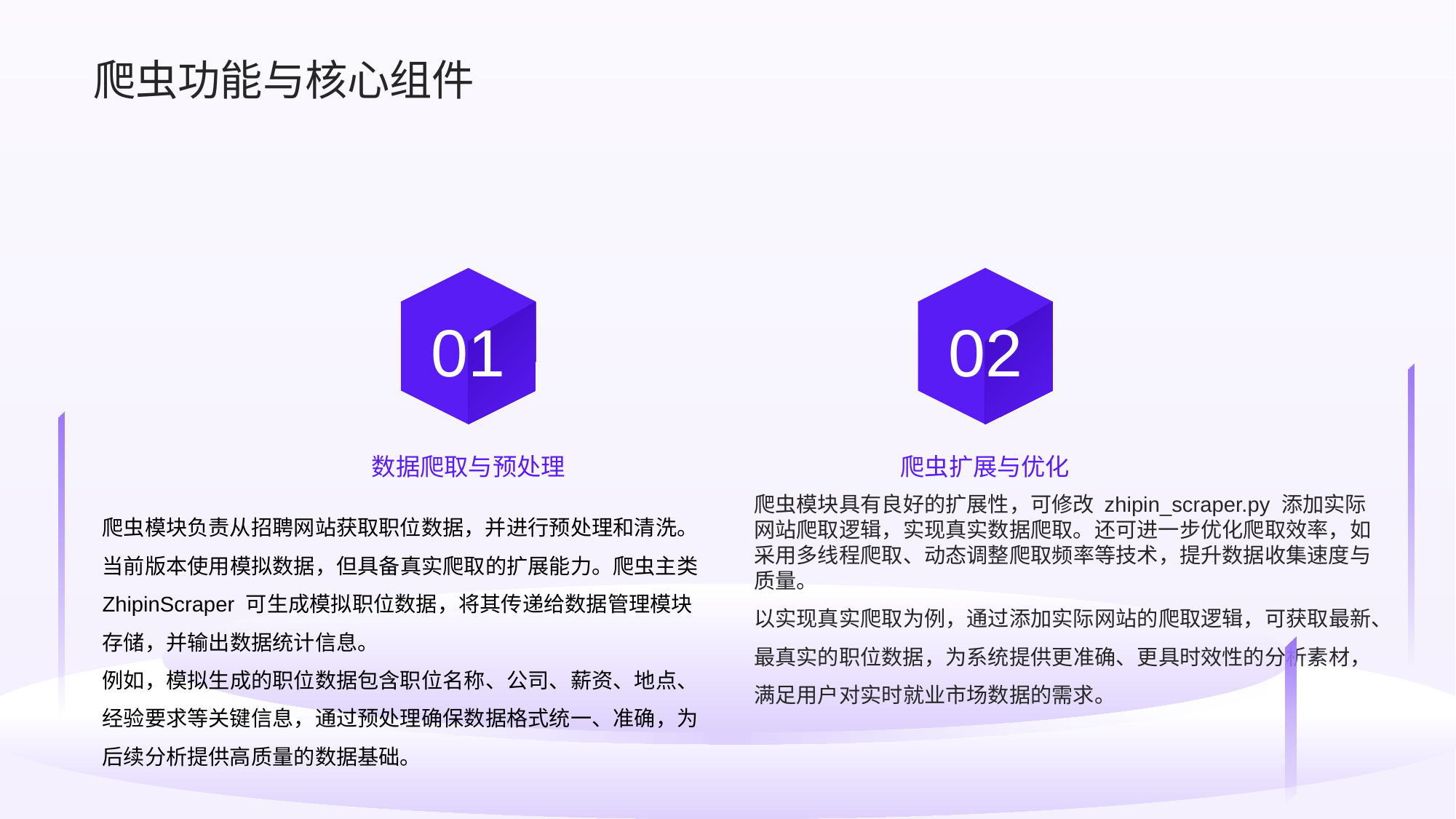

爬虫功能与核心组件

01
02
数据爬取与预处理
爬虫扩展与优化
爬虫模块负责从招聘网站获取职位数据，并进行预处理和清洗。当前版本使用模拟数据，但具备真实爬取的扩展能力。爬虫主类 ZhipinScraper 可生成模拟职位数据，将其传递给数据管理模块存储，并输出数据统计信息。
例如，模拟生成的职位数据包含职位名称、公司、薪资、地点、经验要求等关键信息，通过预处理确保数据格式统一、准确，为后续分析提供高质量的数据基础。
爬虫模块具有良好的扩展性，可修改 zhipin_scraper.py 添加实际网站爬取逻辑，实现真实数据爬取。还可进一步优化爬取效率，如采用多线程爬取、动态调整爬取频率等技术，提升数据收集速度与质量。
以实现真实爬取为例，通过添加实际网站的爬取逻辑，可获取最新、最真实的职位数据，为系统提供更准确、更具时效性的分析素材，满足用户对实时就业市场数据的需求。